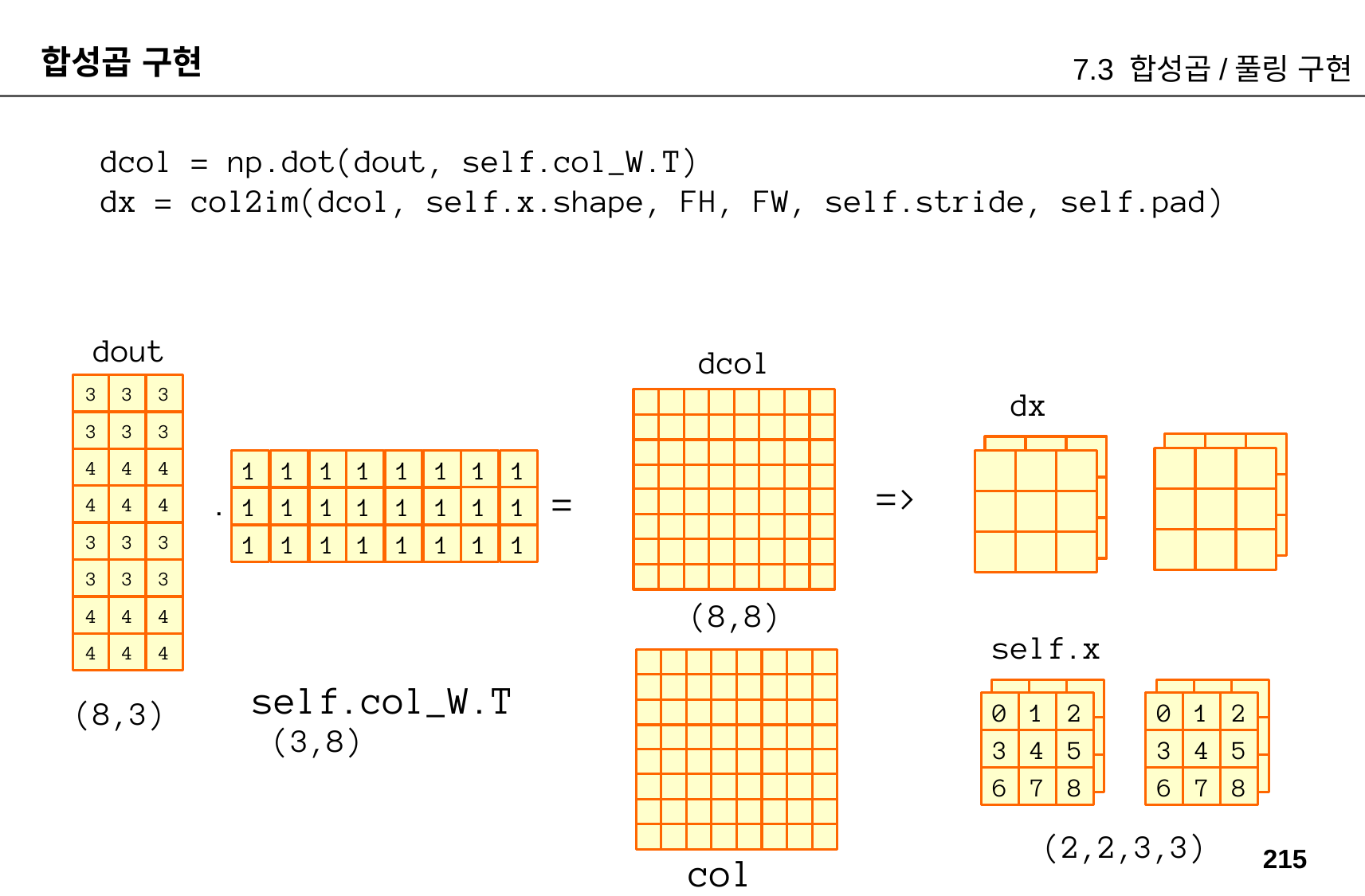

합성곱 구현
7.3 합성곱/풀링 구현
dcol = np.dot(dout, self.col_W.T)
dx = col2im(dcol, self.x.shape, FH, FW, self.stride, self.pad)
dout
dcol
3
3
3
3
3
3
4
4
4
4
4
4
3
3
3
3
3
3
4
4
4
4
4
4
dx

1
1
1
1
1
1
1
1
1
1
1
1
1
1
1
1
1
1
1
1
1
1
1
1

=>
=

.

(8,8)
self.x

self.col_W.T
0
1
2
3
4
5
6
7
8
0
1
2
3
4
5
6
7
8
(8,3)
0
1
2
3
4
5
6
7
8
0
1
2
3
4
5
6
7
8
(3,8)

(2,2,3,3)
col